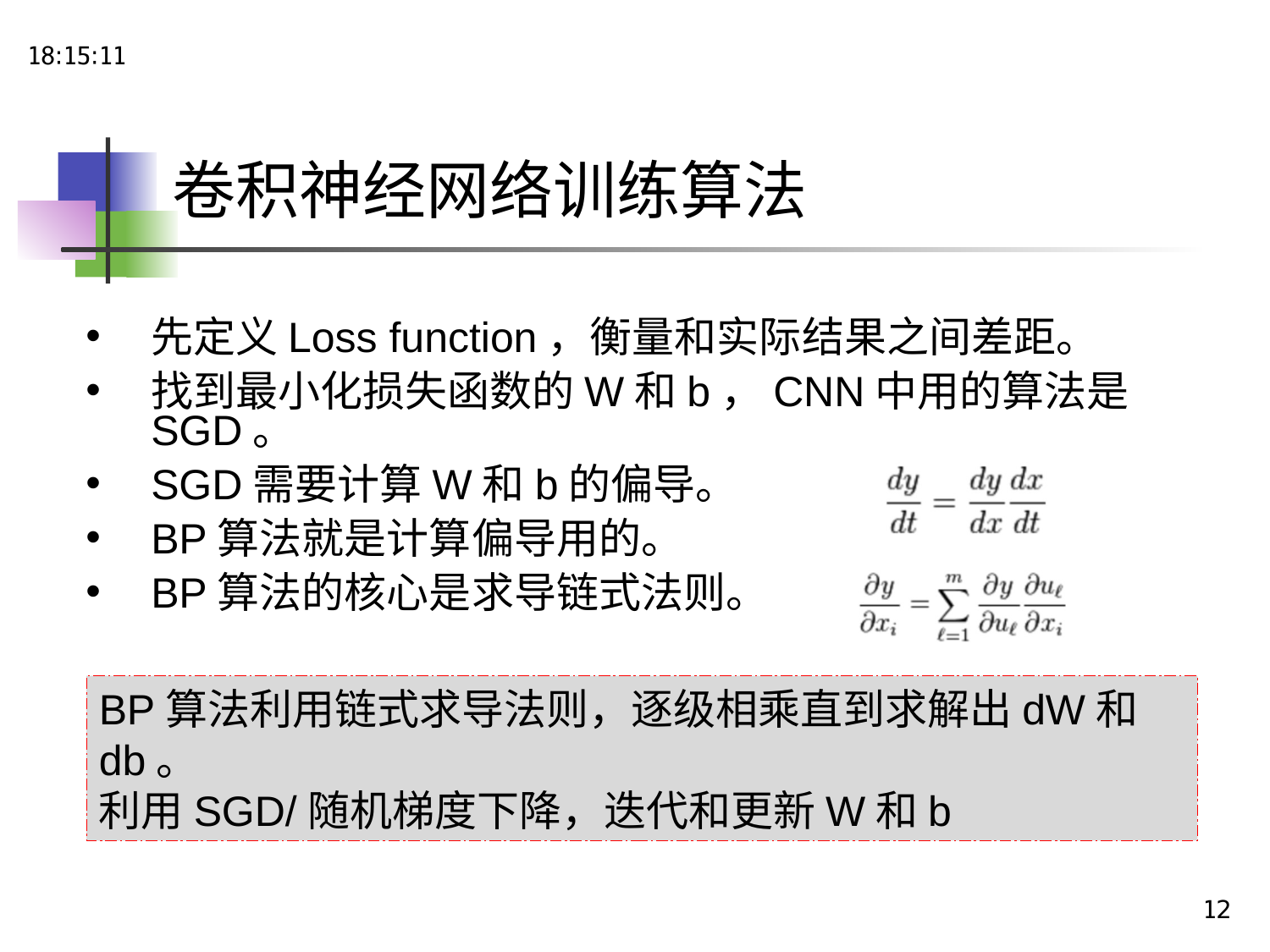

18:15:11
# 卷积神经网络训练算法
先定义Loss function，衡量和实际结果之间差距。
找到最小化损失函数的W和b，CNN中用的算法是SGD。
SGD需要计算W和b的偏导。
BP算法就是计算偏导用的。
BP算法的核心是求导链式法则。

BP算法利用链式求导法则，逐级相乘直到求解出dW和db。
利用SGD/随机梯度下降，迭代和更新W和b
12